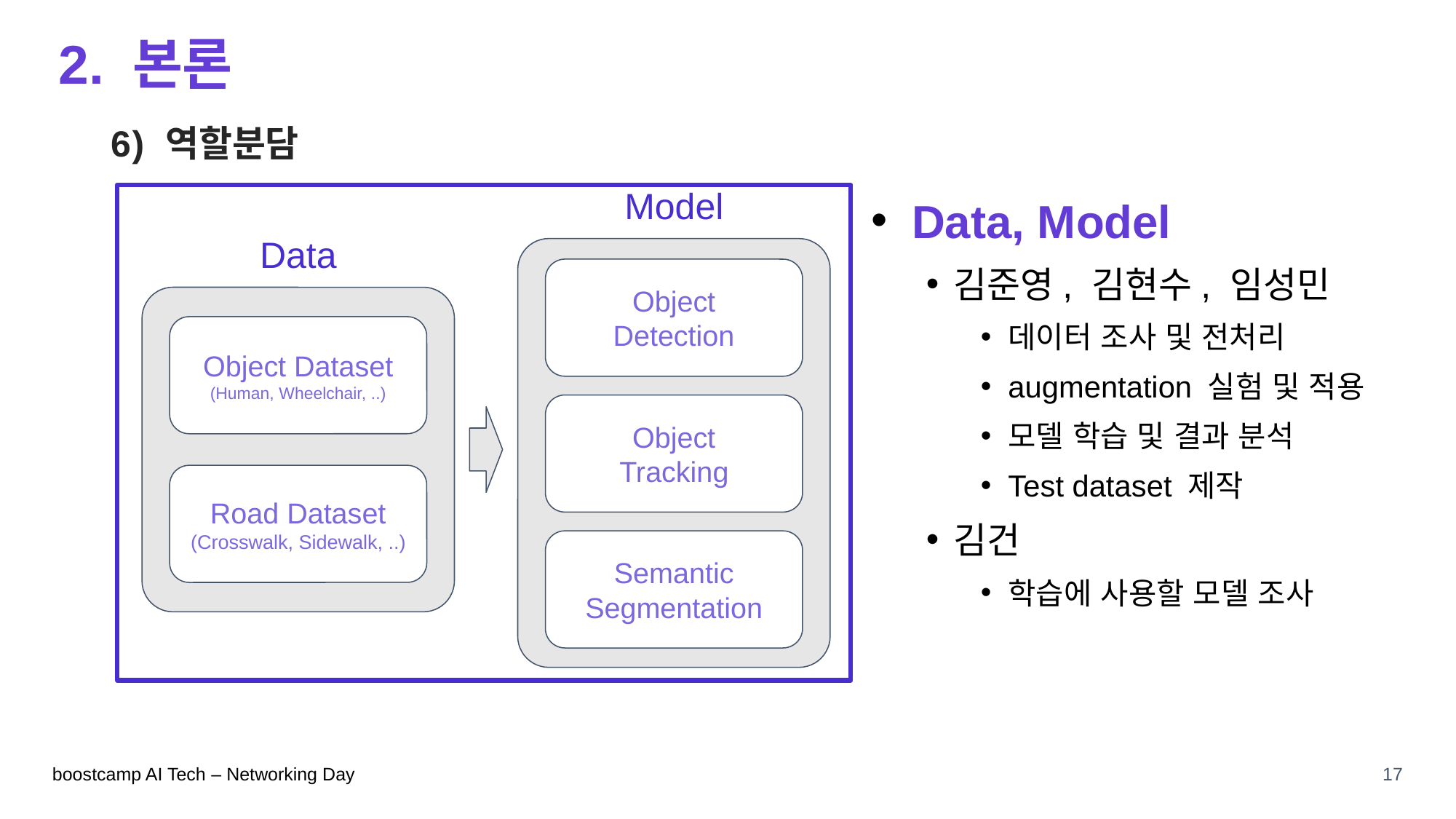

2. 본론
역할분담
Model
 Data, Model
김준영, 김현수, 임성민
데이터 조사 및 전처리
augmentation 실험 및 적용
모델 학습 및 결과 분석
Test dataset 제작
김건
학습에 사용할 모델 조사

Data

Object
Detection

Object Dataset
(Human, Wheelchair, ..)
Road Dataset
(Crosswalk, Sidewalk, ..)
Object
Tracking

Semantic
Segmentation
17